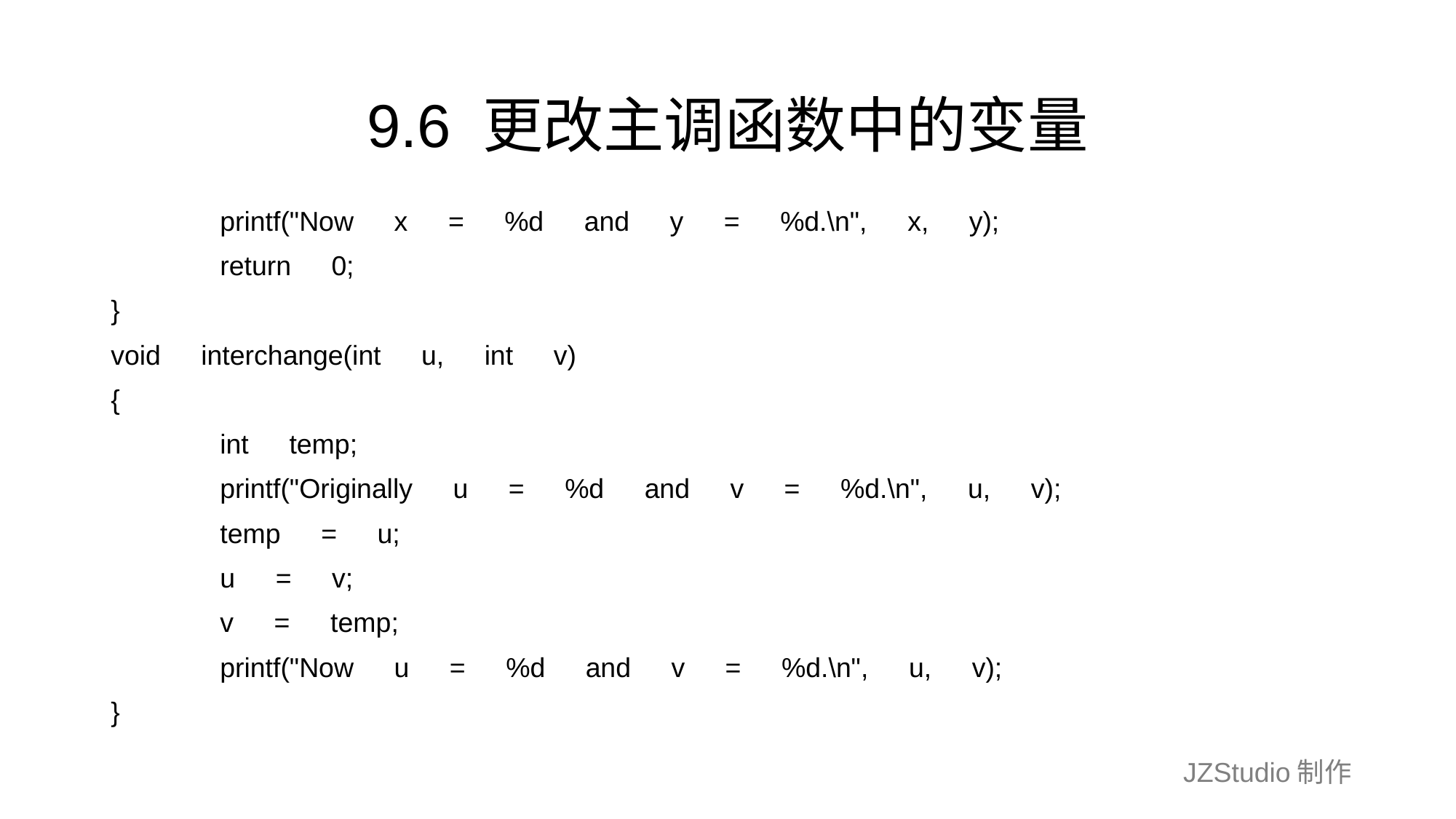

# 9.6 更改主调函数中的变量
	printf("Now　x　=　%d　and　y　=　%d.\n",　x,　y);
	return　0;
}
void　interchange(int　u,　int　v)
{
	int　temp;
	printf("Originally　u　=　%d　and　v　=　%d.\n",　u,　v);
	temp　=　u;
	u　=　v;
	v　=　temp;
	printf("Now　u　=　%d　and　v　=　%d.\n",　u,　v);
}